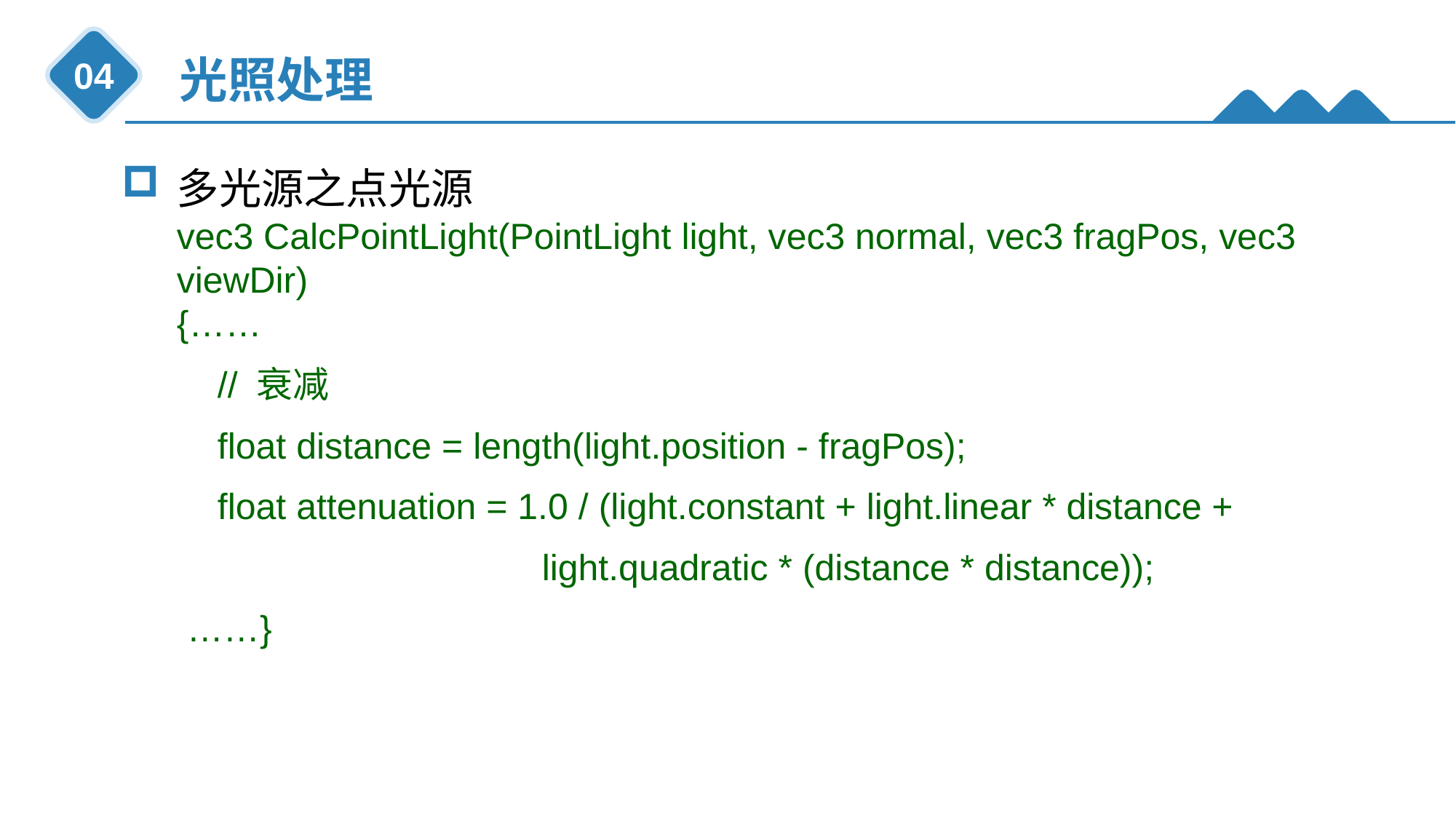

光照处理
04

多光源之点光源
vec3 CalcPointLight(PointLight light, vec3 normal, vec3 fragPos, vec3 viewDir)
{……
    // 衰减
    float distance = length(light.position - fragPos);
    float attenuation = 1.0 / (light.constant + light.linear * distance +
                                    light.quadratic * (distance * distance));
 ……}